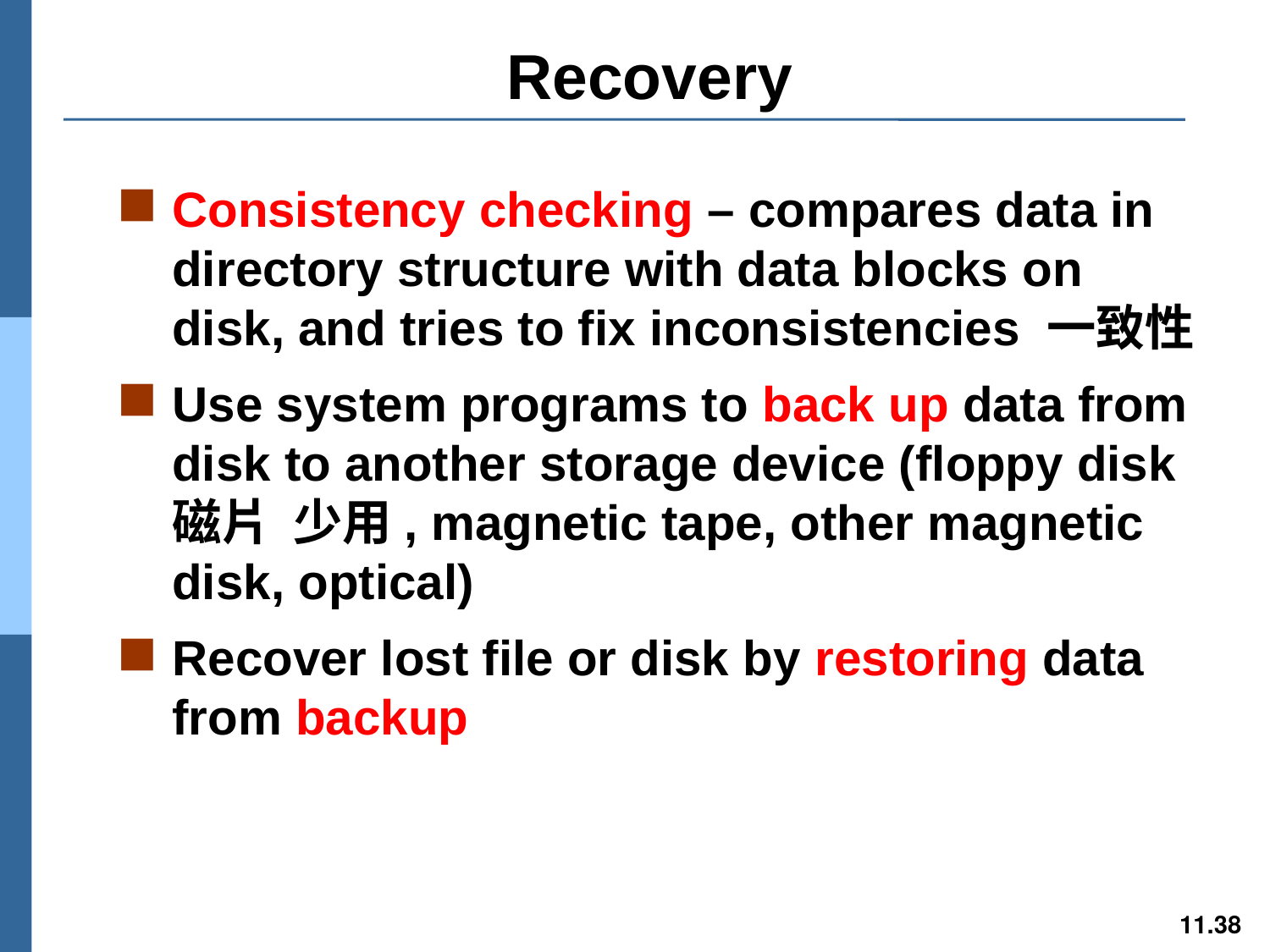

# Recovery
Consistency checking – compares data in directory structure with data blocks on disk, and tries to fix inconsistencies 一致性
Use system programs to back up data from disk to another storage device (floppy disk磁片  少用, magnetic tape, other magnetic disk, optical)
Recover lost file or disk by restoring data from backup